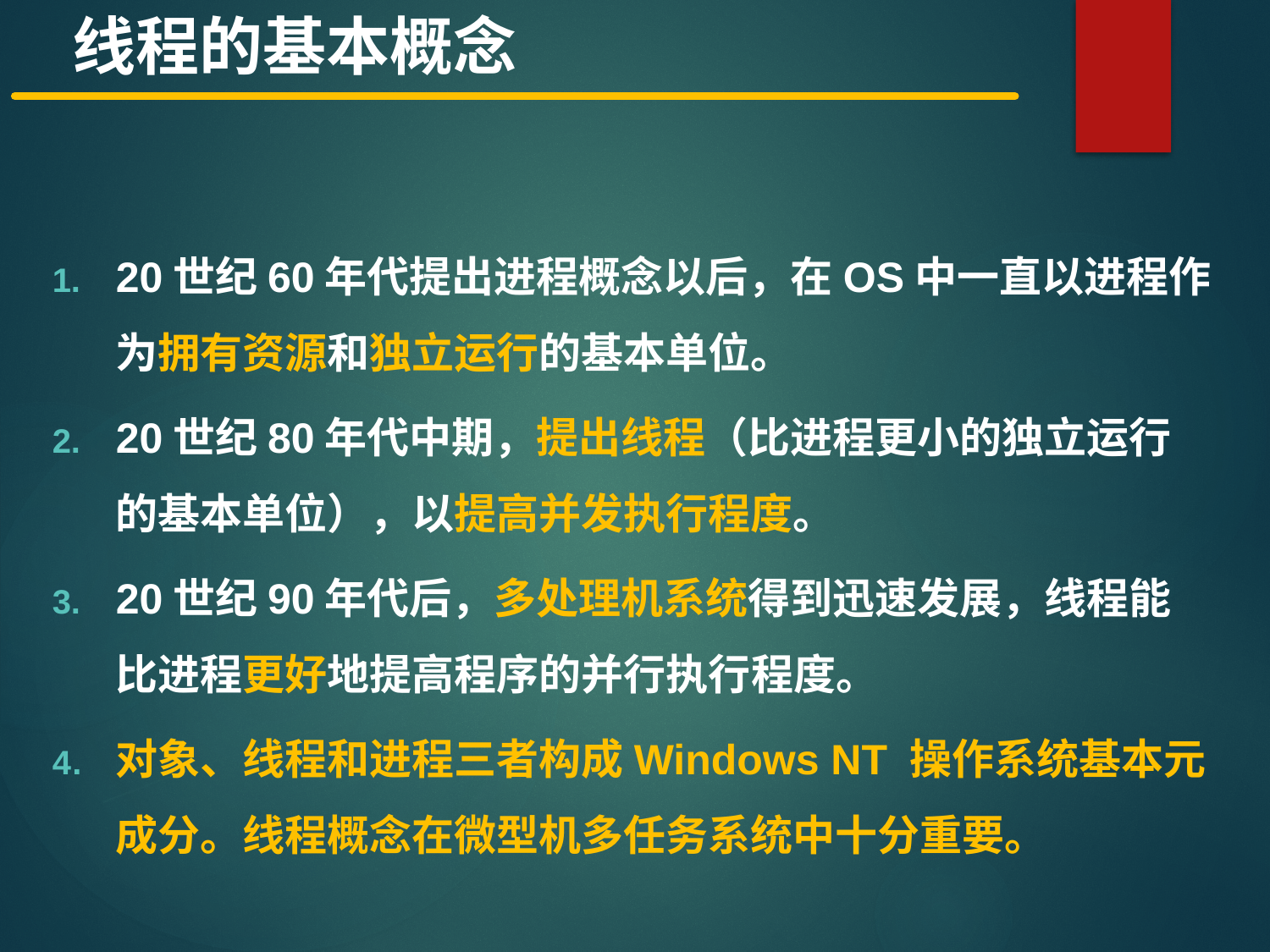

线程的基本概念
20世纪60年代提出进程概念以后，在OS中一直以进程作为拥有资源和独立运行的基本单位。
20世纪80年代中期，提出线程（比进程更小的独立运行的基本单位），以提高并发执行程度。
20世纪90年代后，多处理机系统得到迅速发展，线程能比进程更好地提高程序的并行执行程度。
对象、线程和进程三者构成Windows NT 操作系统基本元成分。线程概念在微型机多任务系统中十分重要。